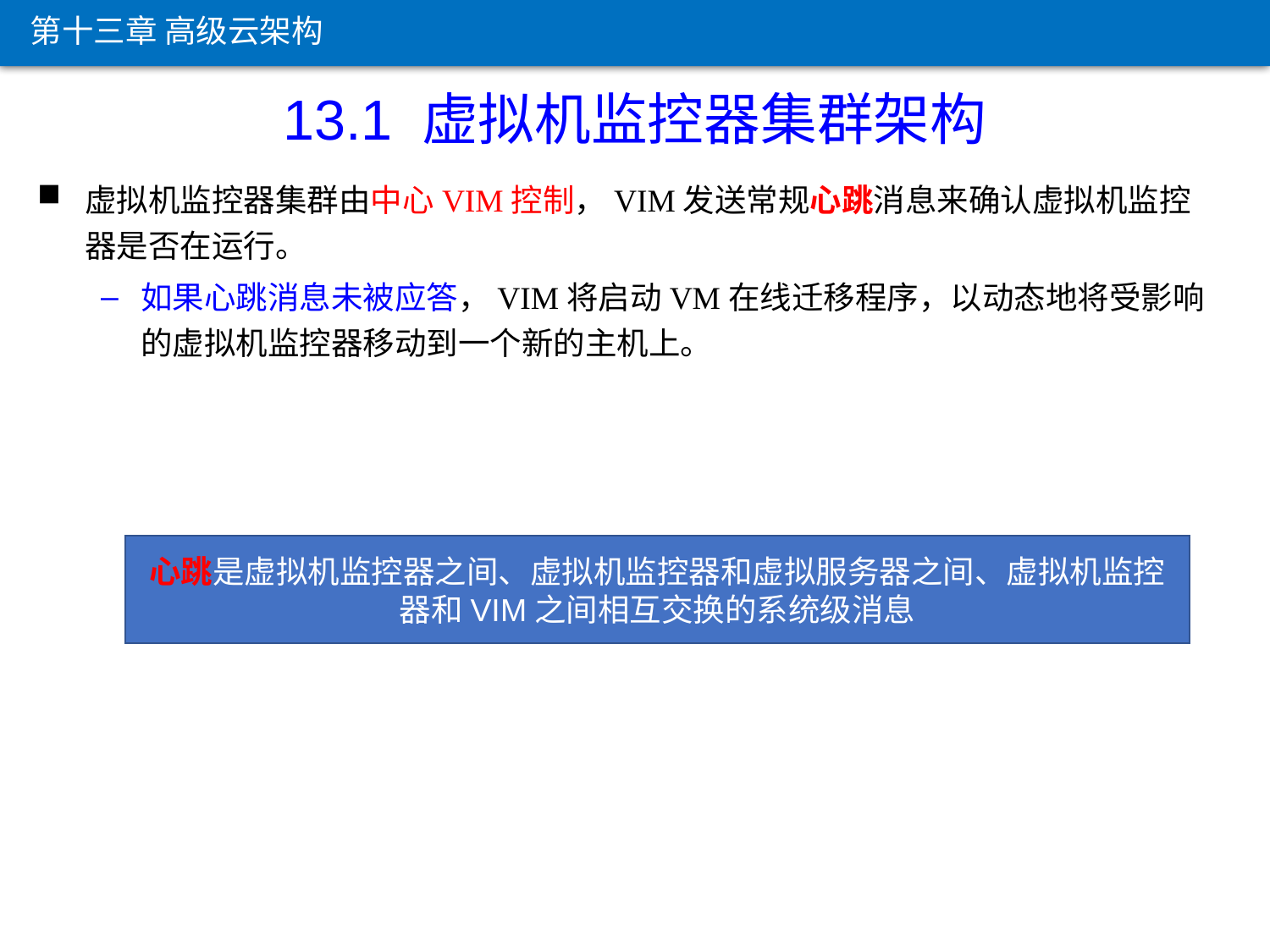

第十三章 高级云架构
13.1 虚拟机监控器集群架构
虚拟机监控器集群由中心VIM控制，VIM发送常规心跳消息来确认虚拟机监控器是否在运行。
如果心跳消息未被应答，VIM将启动VM在线迁移程序，以动态地将受影响的虚拟机监控器移动到一个新的主机上。

心跳是虚拟机监控器之间、虚拟机监控器和虚拟服务器之间、虚拟机监控器和VIM之间相互交换的系统级消息
4